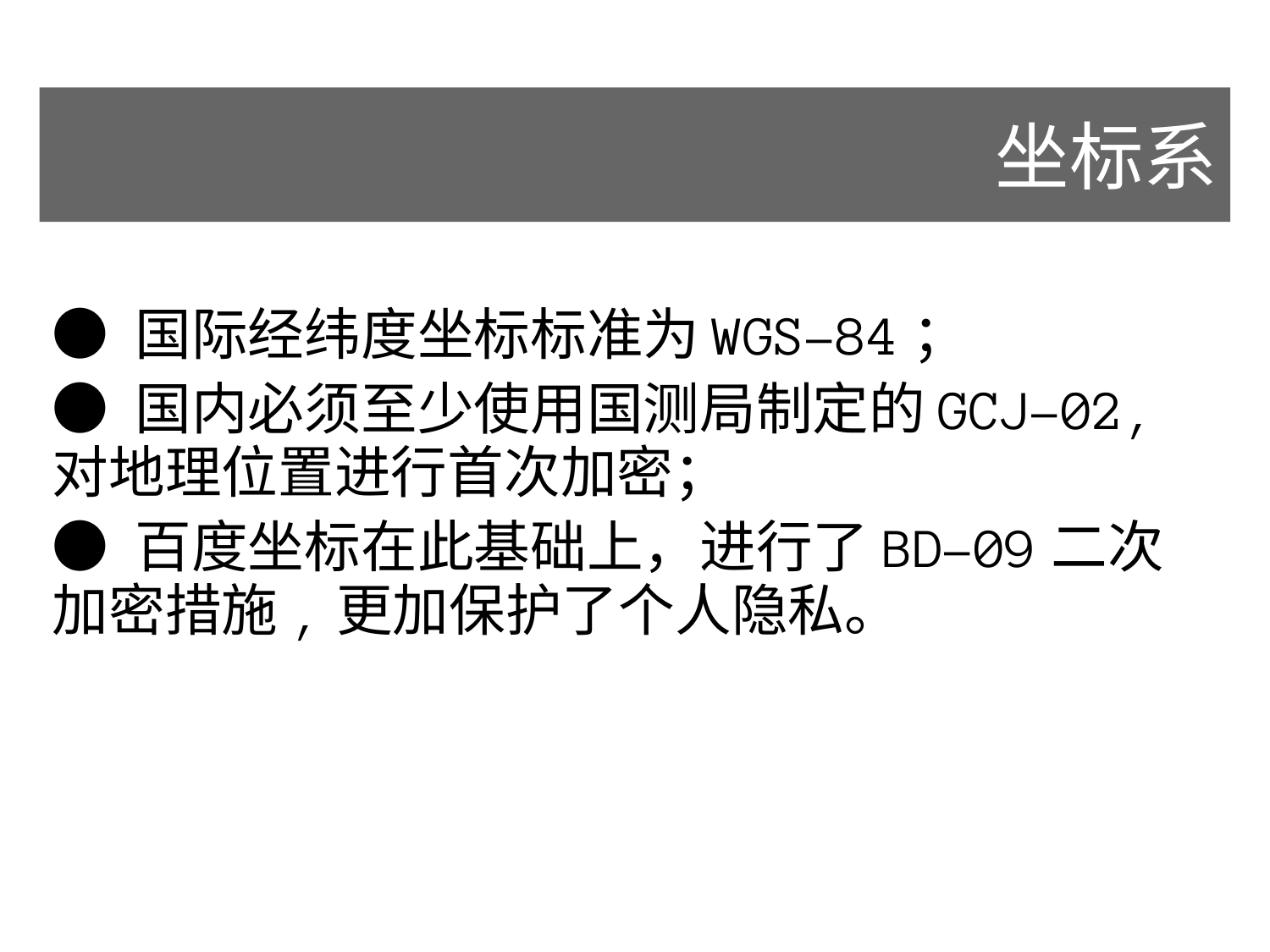

坐标系
● 国际经纬度坐标标准为WGS-84；
● 国内必须至少使用国测局制定的GCJ-02,对地理位置进行首次加密；
● 百度坐标在此基础上，进行了BD-09二次加密措施,更加保护了个人隐私。